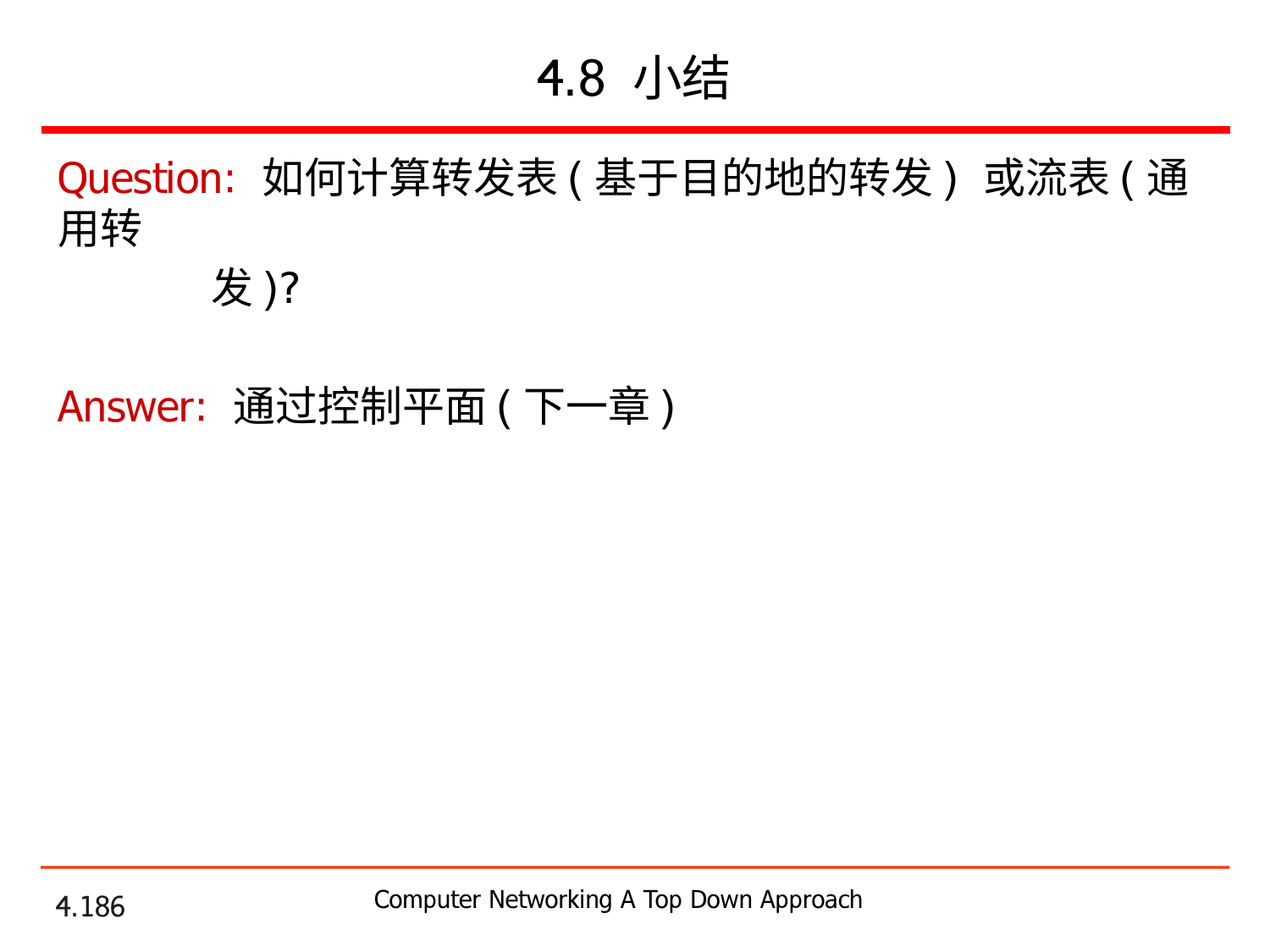

# 4.8 小结
Question: 如何计算转发表(基于目的地的转发) 或流表(通用转
               发)?

Answer: 通过控制平面(下一章)